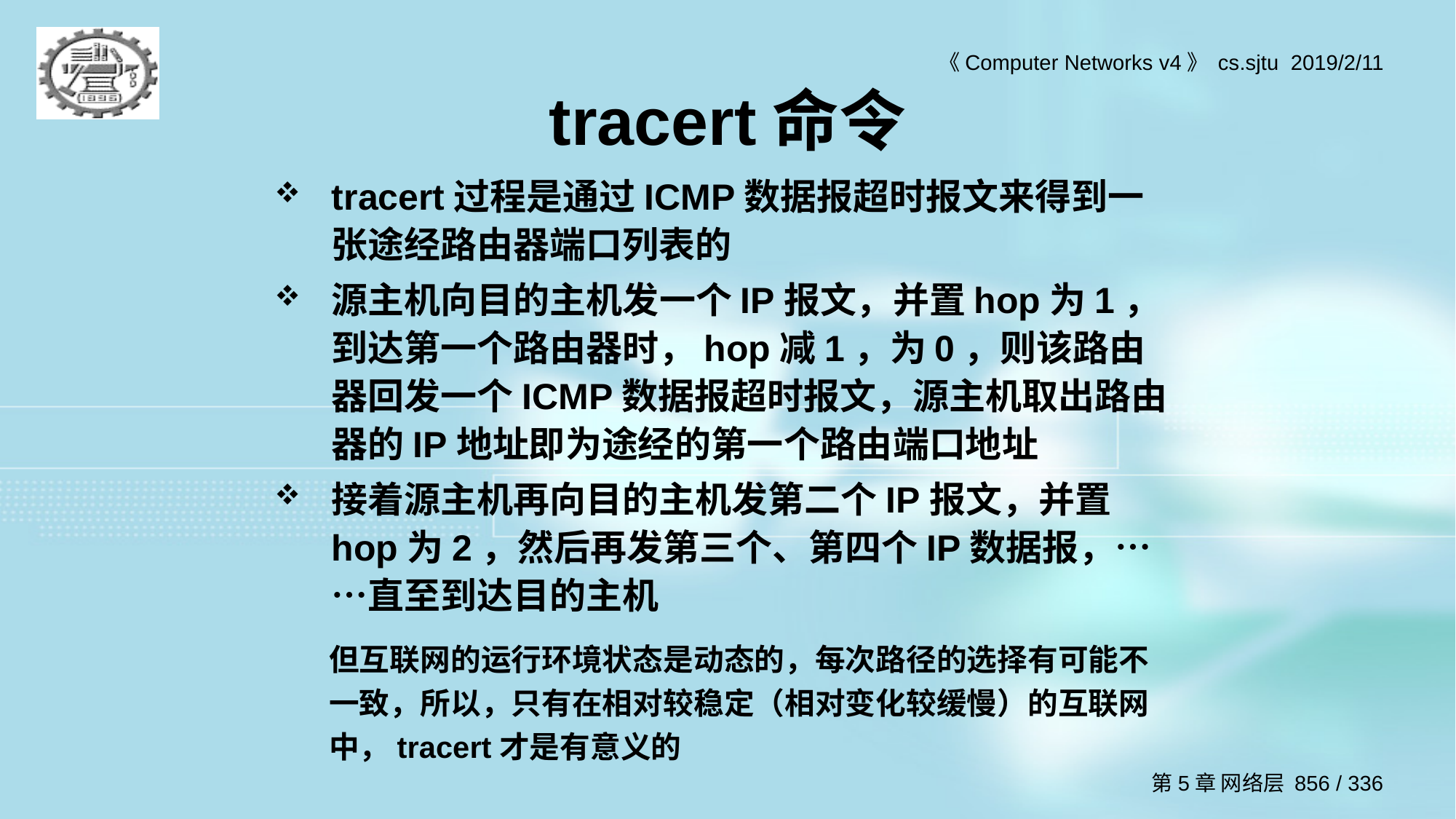

# tracert命令
tracert过程是通过ICMP数据报超时报文来得到一张途经路由器端口列表的
源主机向目的主机发一个IP报文，并置hop为1，到达第一个路由器时，hop减1，为0，则该路由器回发一个ICMP数据报超时报文，源主机取出路由器的IP地址即为途经的第一个路由端口地址
接着源主机再向目的主机发第二个IP报文，并置hop为2，然后再发第三个、第四个IP数据报，… …直至到达目的主机
但互联网的运行环境状态是动态的，每次路径的选择有可能不一致，所以，只有在相对较稳定（相对变化较缓慢）的互联网中，tracert才是有意义的